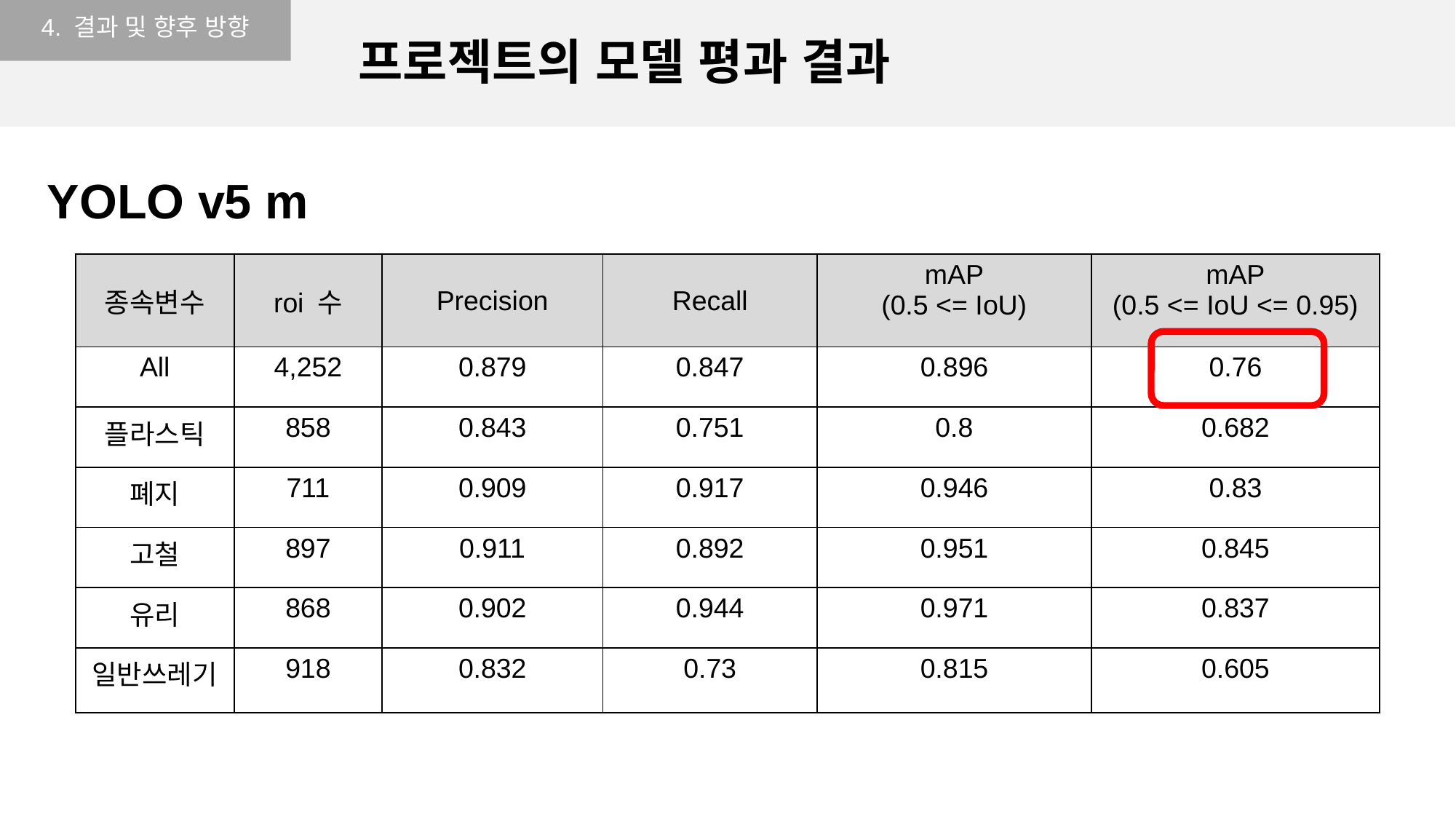

4. 결과 및 향후 방향

프로젝트의 모델 평과 결과
YOLO v5 m
| 종속변수 | roi 수 | Precision | Recall | mAP (0.5 <= IoU) | mAP (0.5 <= IoU <= 0.95) |
| --- | --- | --- | --- | --- | --- |
| All | 4,252 | 0.879 | 0.847 | 0.896 | 0.76 |
| 플라스틱 | 858 | 0.843 | 0.751 | 0.8 | 0.682 |
| 폐지 | 711 | 0.909 | 0.917 | 0.946 | 0.83 |
| 고철 | 897 | 0.911 | 0.892 | 0.951 | 0.845 |
| 유리 | 868 | 0.902 | 0.944 | 0.971 | 0.837 |
| 일반쓰레기 | 918 | 0.832 | 0.73 | 0.815 | 0.605 |